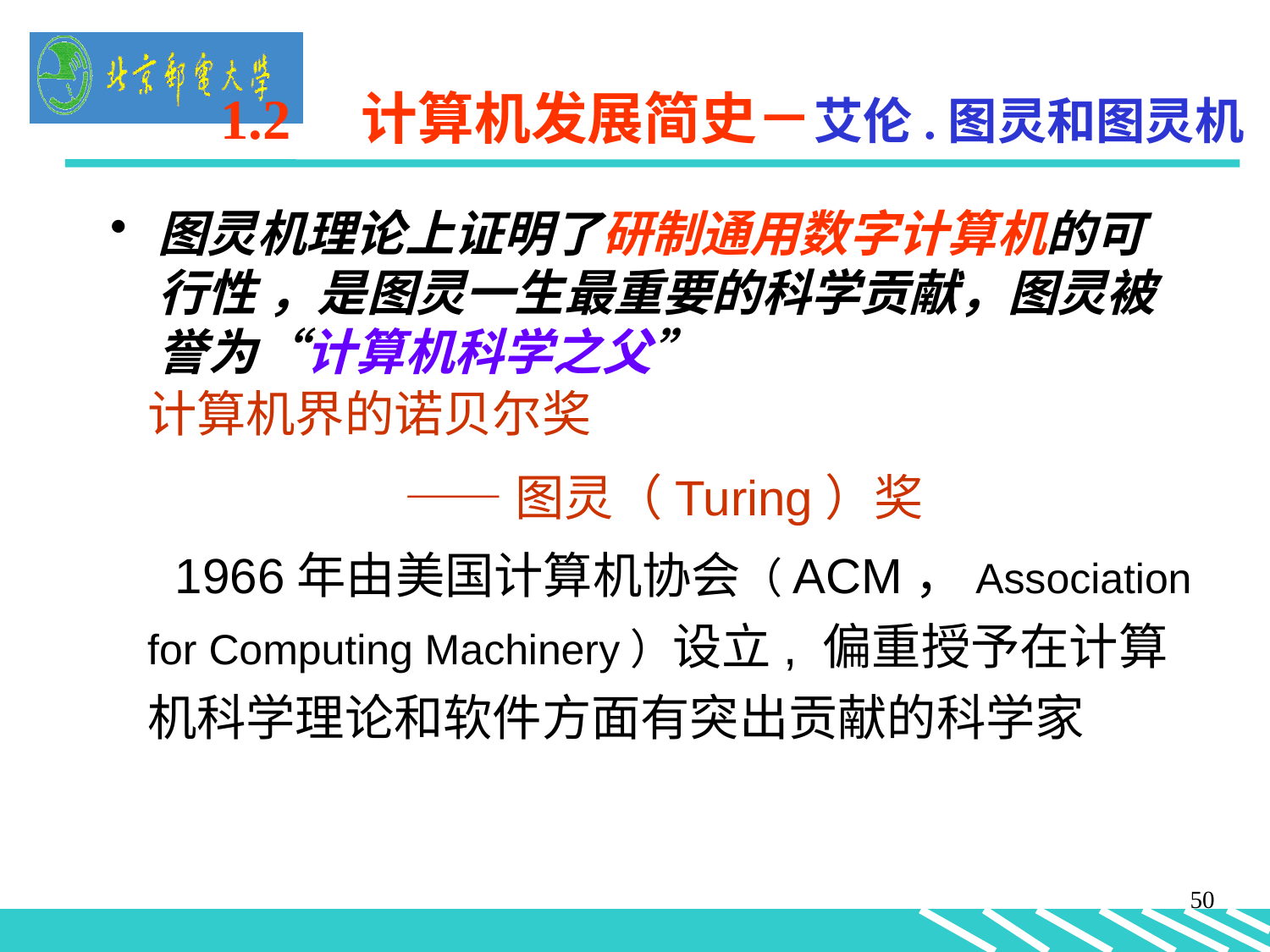

1.2    计算机发展简史－艾伦.图灵和图灵机
图灵机理论上证明了研制通用数字计算机的可行性 ，是图灵一生最重要的科学贡献，图灵被誉为“计算机科学之父”

计算机界的诺贝尔奖
——图灵（Turing）奖
  1966年由美国计算机协会（ACM，Association for Computing Machinery）设立, 偏重授予在计算机科学理论和软件方面有突出贡献的科学家
50